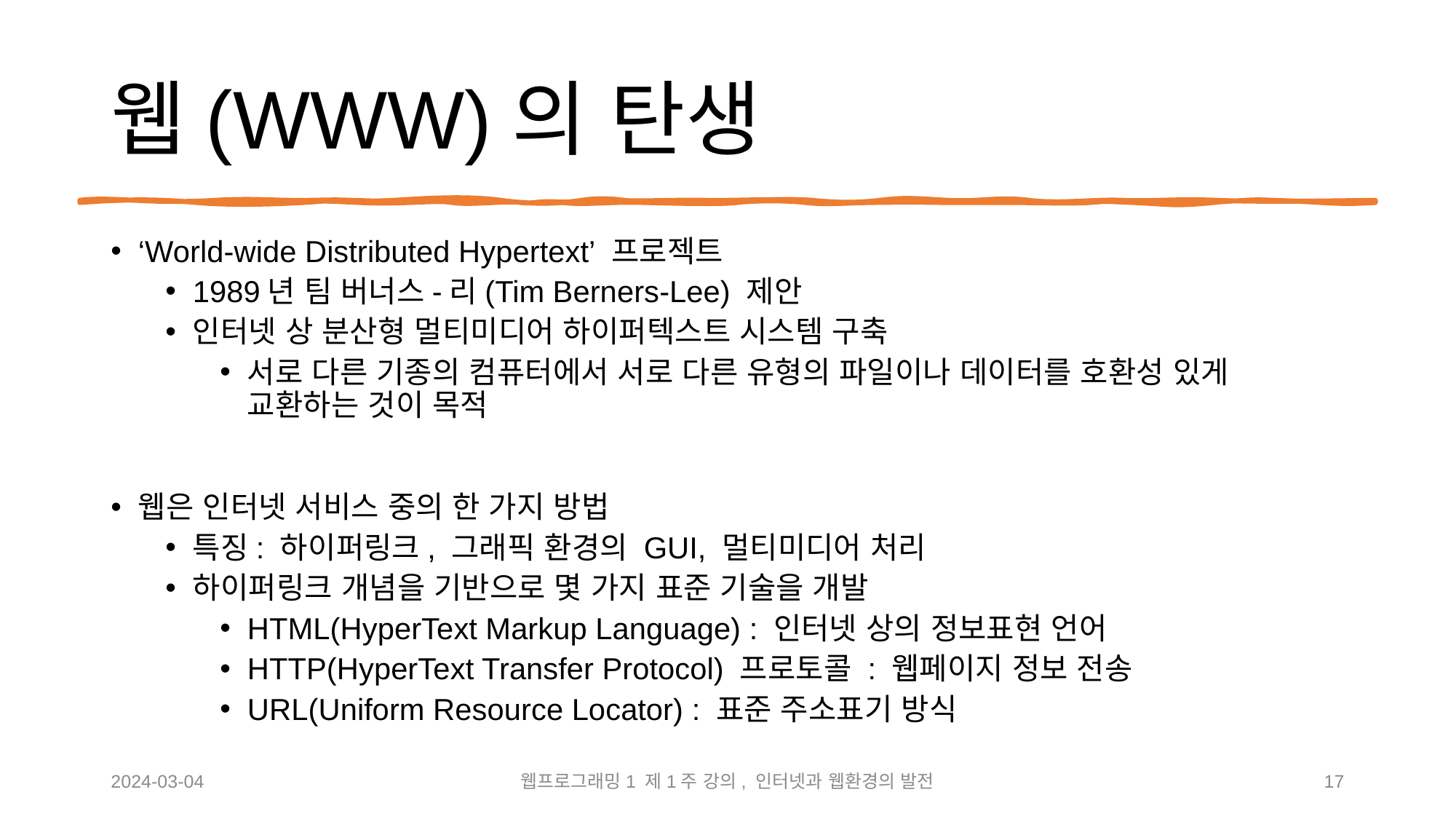

# 웹(WWW)의 탄생

‘World-wide Distributed Hypertext’ 프로젝트
1989년 팀 버너스-리(Tim Berners-Lee) 제안
인터넷 상 분산형 멀티미디어 하이퍼텍스트 시스템 구축
서로 다른 기종의 컴퓨터에서 서로 다른 유형의 파일이나 데이터를 호환성 있게 교환하는 것이 목적

웹은 인터넷 서비스 중의 한 가지 방법
특징: 하이퍼링크, 그래픽 환경의 GUI, 멀티미디어 처리
하이퍼링크 개념을 기반으로 몇 가지 표준 기술을 개발
HTML(HyperText Markup Language) : 인터넷 상의 정보표현 언어
HTTP(HyperText Transfer Protocol) 프로토콜 : 웹페이지 정보 전송
URL(Uniform Resource Locator) : 표준 주소표기 방식

2024-03-04
웹프로그래밍1 제1주 강의, 인터넷과 웹환경의 발전
17